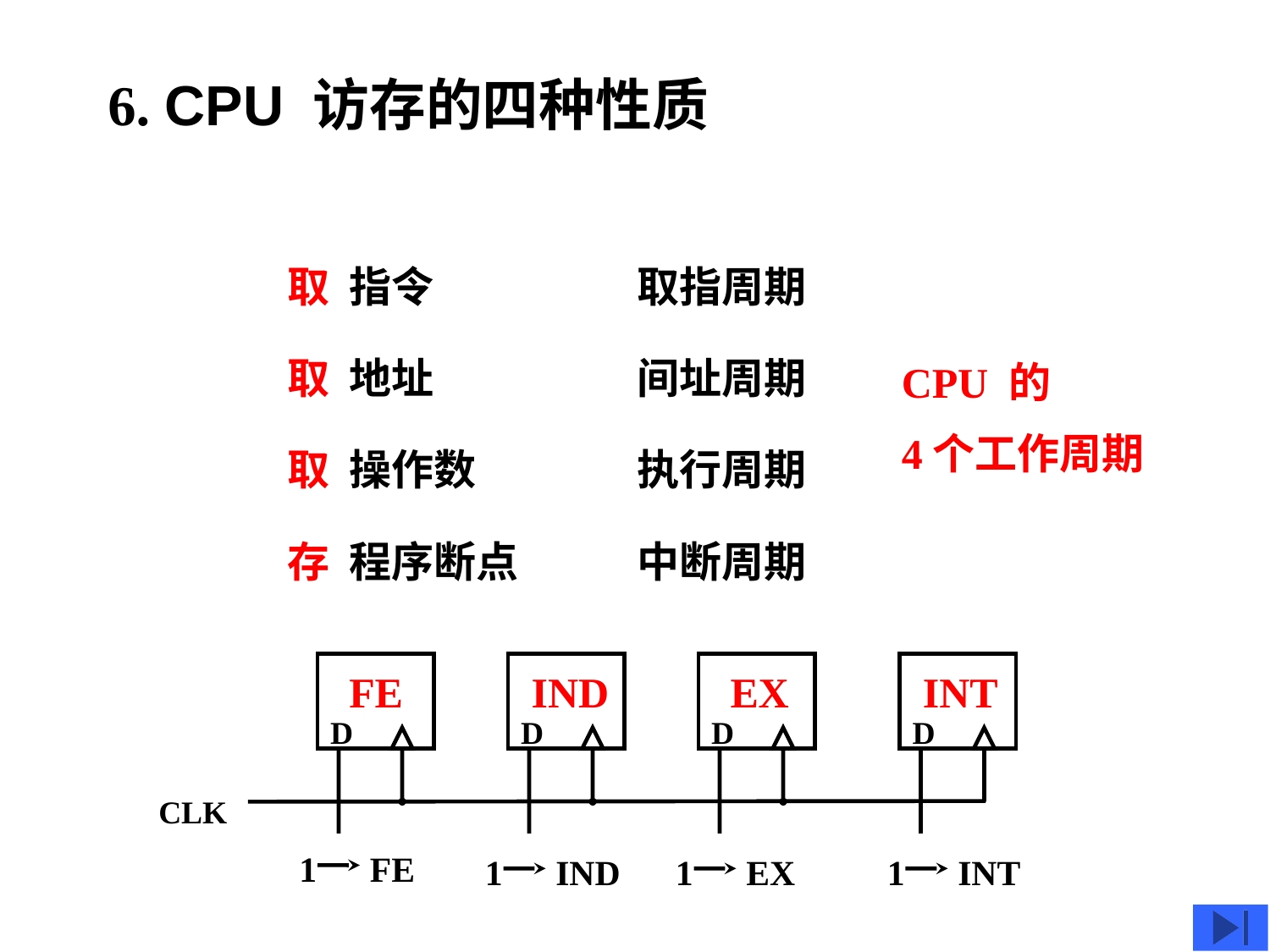

6. CPU 访存的四种性质

取  指令
取指周期
取  地址
间址周期
CPU 的
4个工作周期
取  操作数
执行周期
存  程序断点
中断周期

FE
IND
EX
INT
D
D
D
D

CLK

1
FE
1
IND
1
EX
1
INT